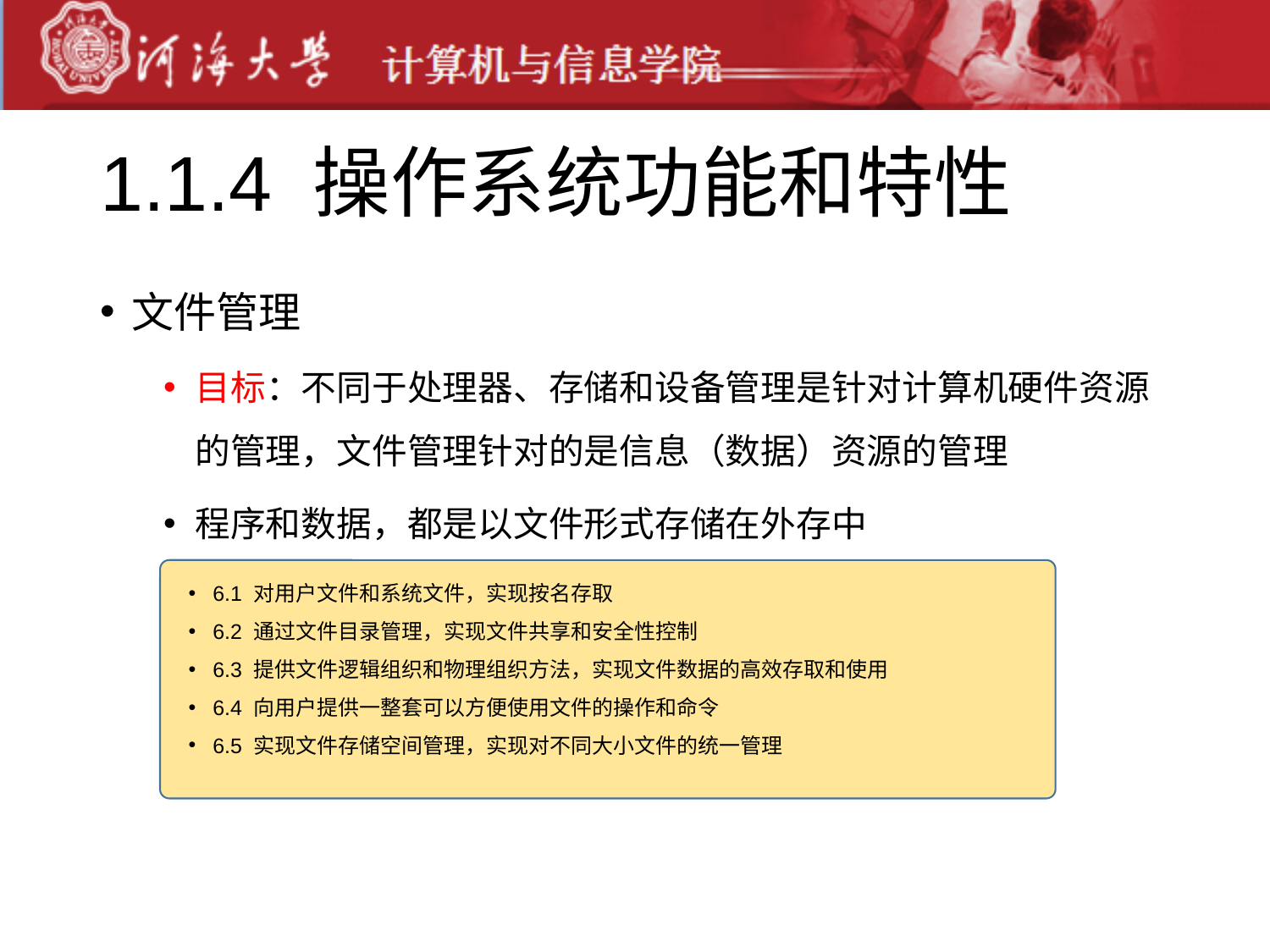

# 1.1.4 操作系统功能和特性
文件管理
目标：不同于处理器、存储和设备管理是针对计算机硬件资源的管理，文件管理针对的是信息（数据）资源的管理
程序和数据，都是以文件形式存储在外存中

6.1 对用户文件和系统文件，实现按名存取
6.2 通过文件目录管理，实现文件共享和安全性控制
6.3 提供文件逻辑组织和物理组织方法，实现文件数据的高效存取和使用
6.4 向用户提供一整套可以方便使用文件的操作和命令
6.5 实现文件存储空间管理，实现对不同大小文件的统一管理